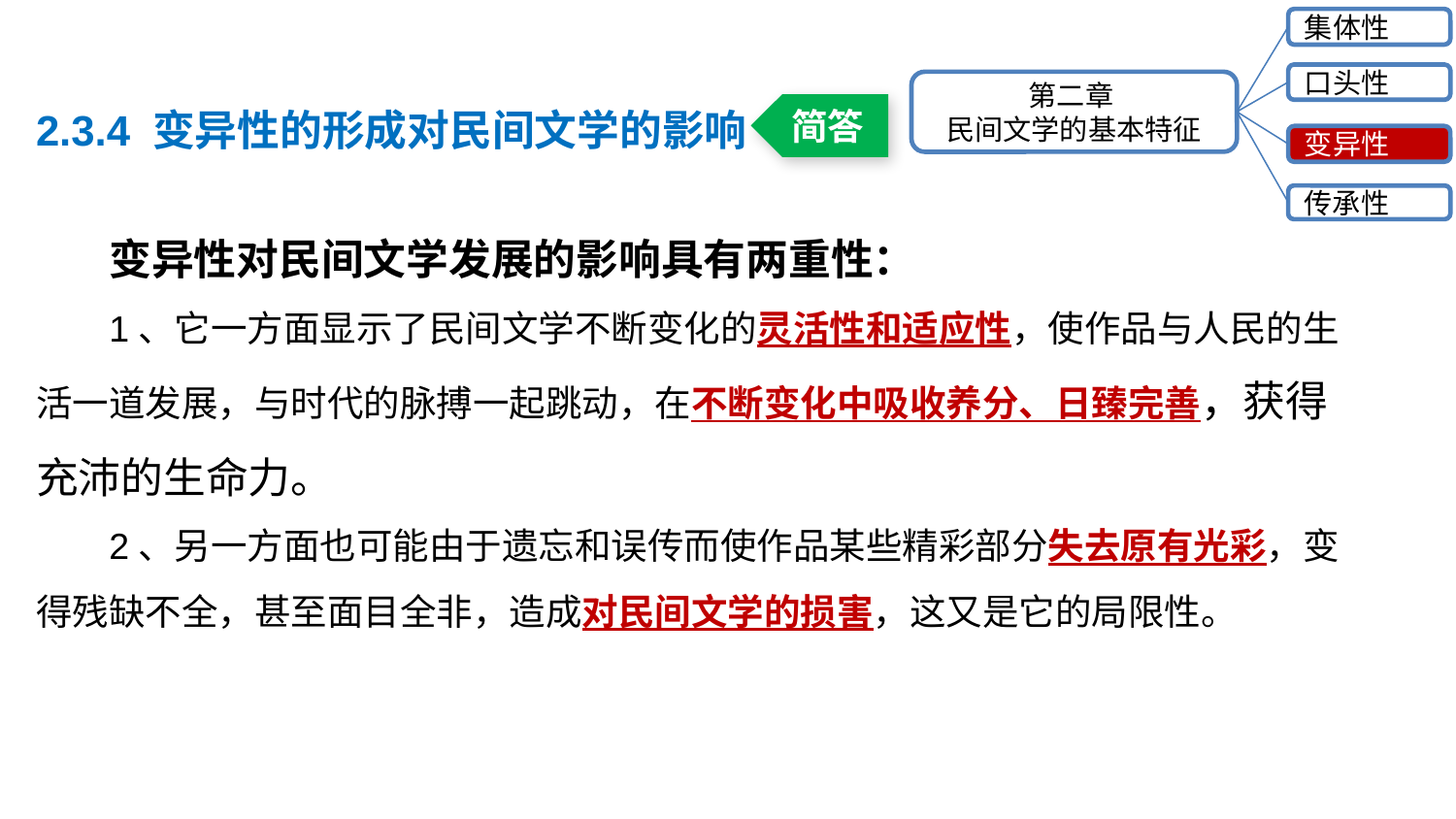

集体性
口头性
第二章
民间文学的基本特征
变异性
传承性
2.3.4 变异性的形成对民间文学的影响
简答
变异性对民间文学发展的影响具有两重性：
1、它一方面显示了民间文学不断变化的灵活性和适应性，使作品与人民的生活一道发展，与时代的脉搏一起跳动，在不断变化中吸收养分、日臻完善，获得充沛的生命力。
2、另一方面也可能由于遗忘和误传而使作品某些精彩部分失去原有光彩，变得残缺不全，甚至面目全非，造成对民间文学的损害，这又是它的局限性。